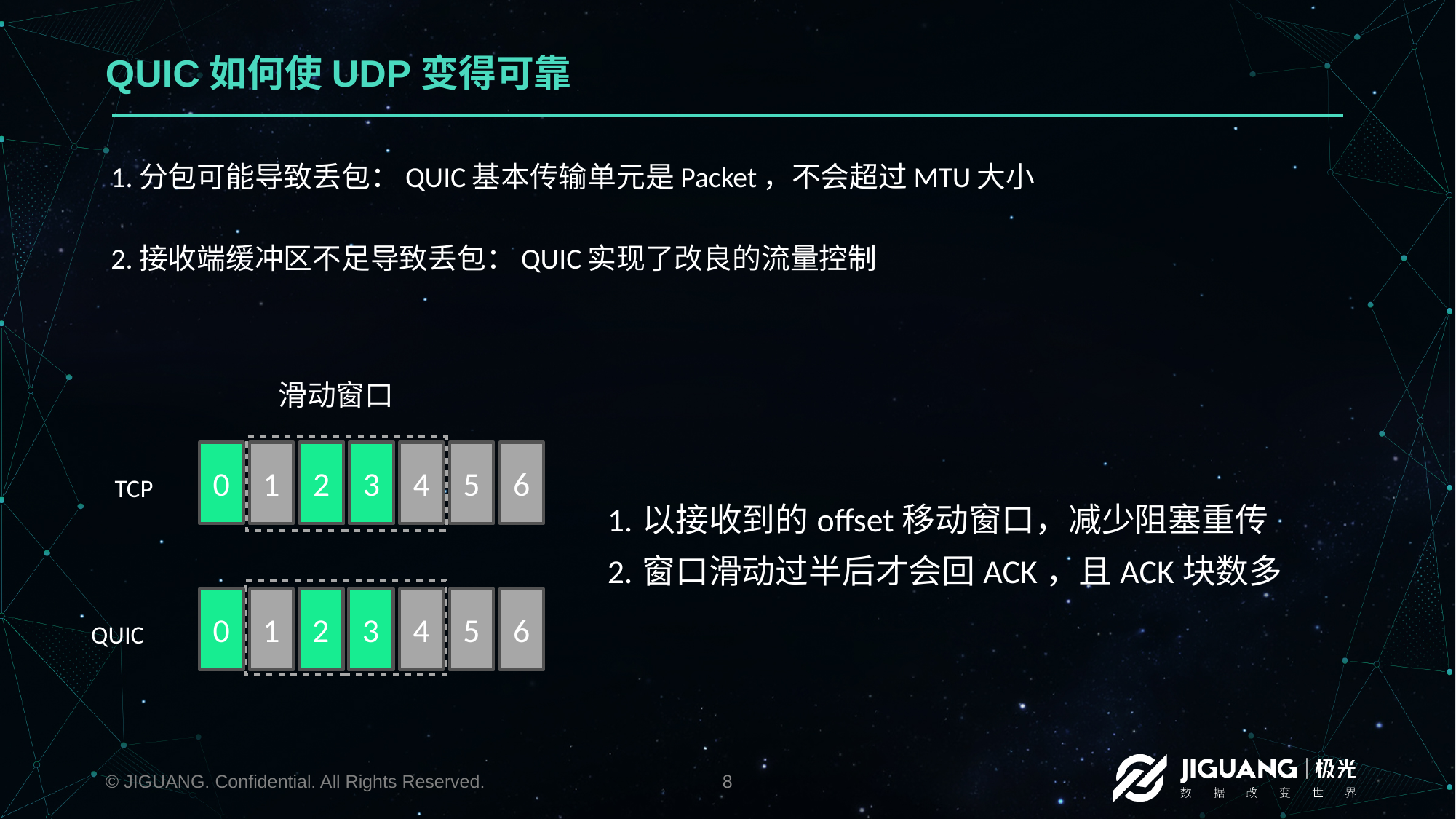

# QUIC如何使UDP变得可靠
1.分包可能导致丢包：QUIC基本传输单元是Packet，不会超过MTU大小
2.接收端缓冲区不足导致丢包：QUIC实现了改良的流量控制
滑动窗口

0
1
2
3
4
5
6
TCP
0
1
2
3
4
5
6
QUIC
2
3
以接收到的offset移动窗口，减少阻塞重传
窗口滑动过半后才会回ACK，且ACK块数多

2
3
© JIGUANG. Confidential. All Rights Reserved.
8